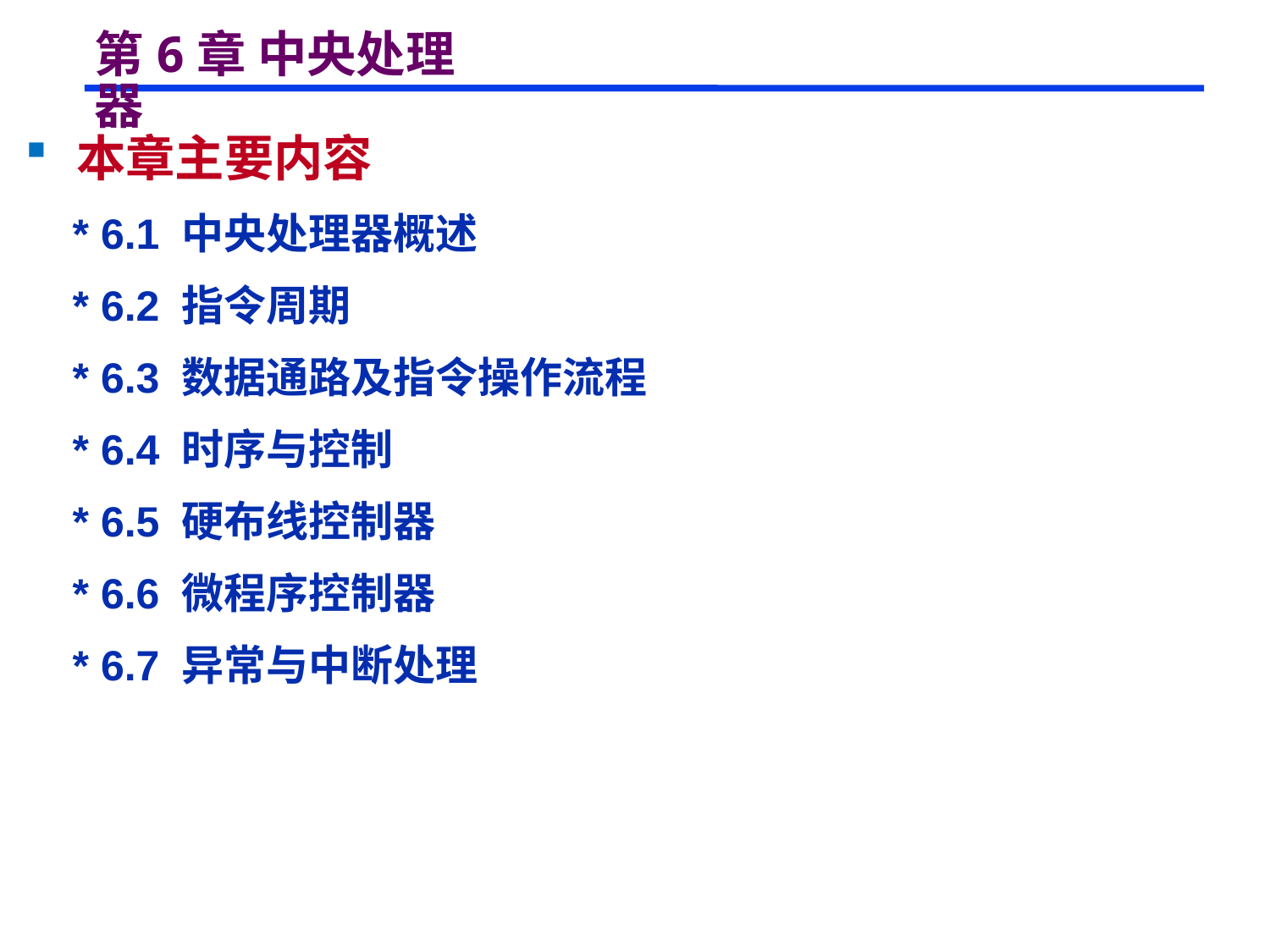

# 第6章 中央处理器
 本章主要内容
    * 6.1 中央处理器概述
    * 6.2 指令周期
    * 6.3 数据通路及指令操作流程
    * 6.4 时序与控制
    * 6.5 硬布线控制器
    * 6.6 微程序控制器
    * 6.7 异常与中断处理